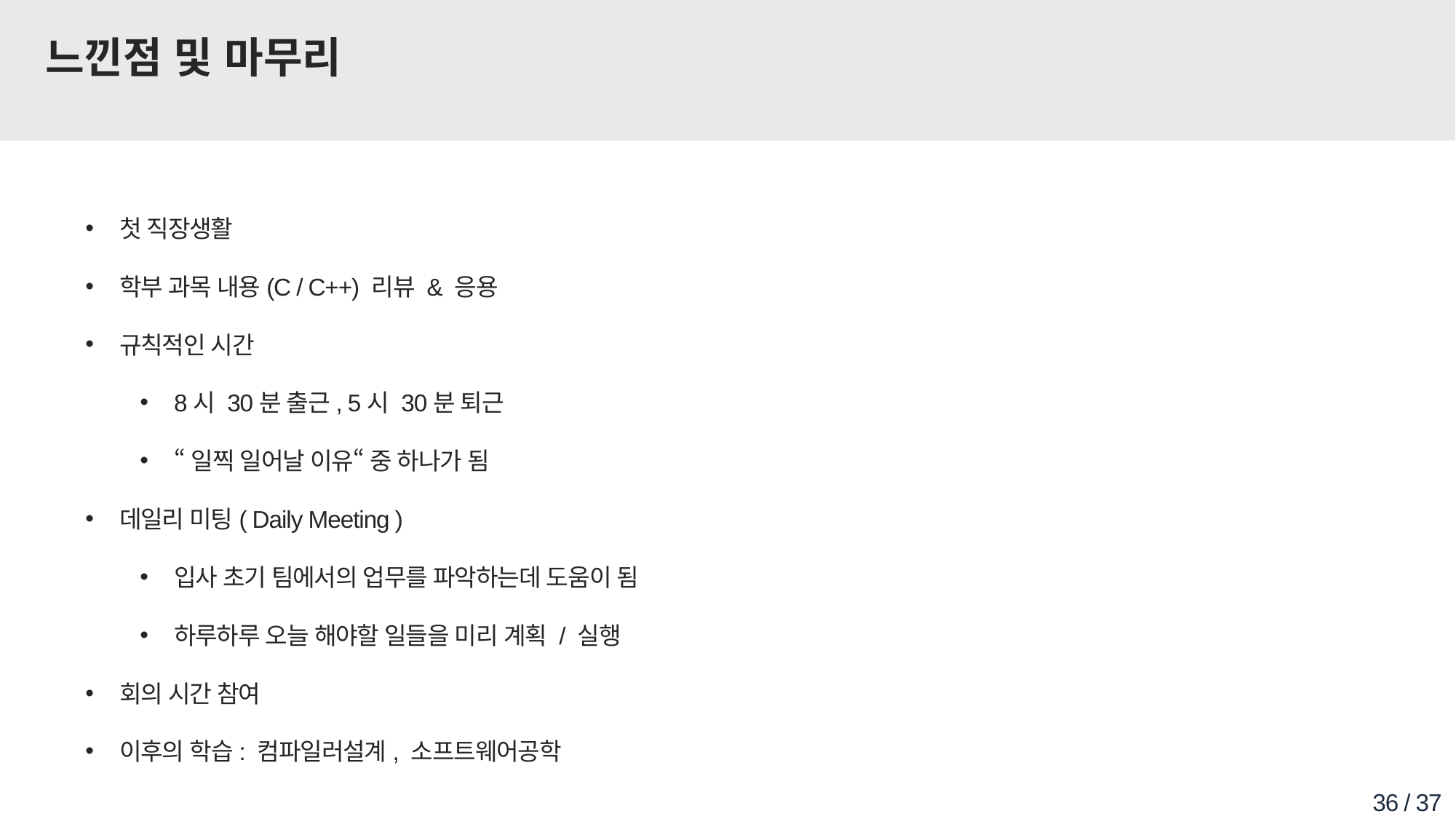

# 느낀점 및 마무리
첫 직장생활
학부 과목 내용(C / C++) 리뷰 & 응용
규칙적인 시간
8시 30분 출근, 5시 30분 퇴근
“일찍 일어날 이유“ 중 하나가 됨
데일리 미팅( Daily Meeting )
입사 초기 팀에서의 업무를 파악하는데 도움이 됨
하루하루 오늘 해야할 일들을 미리 계획 / 실행
회의 시간 참여
이후의 학습: 컴파일러설계, 소프트웨어공학
36 / 37